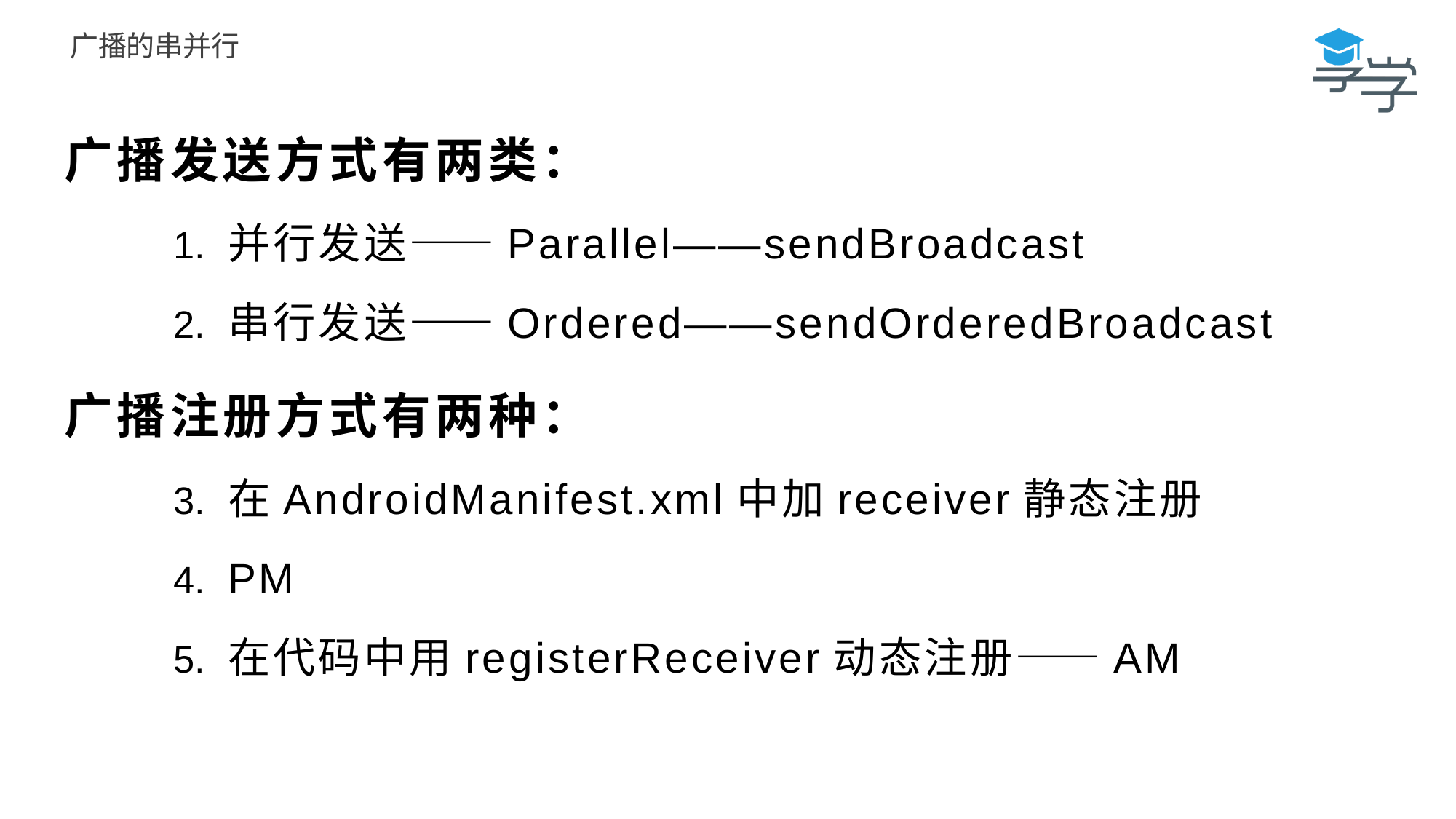

# 广播的串并行
广播发送方式有两类：
并行发送——Parallel——sendBroadcast
串行发送——Ordered——sendOrderedBroadcast
广播注册方式有两种：
在AndroidManifest.xml中加receiver静态注册
PM
在代码中用registerReceiver动态注册——AM